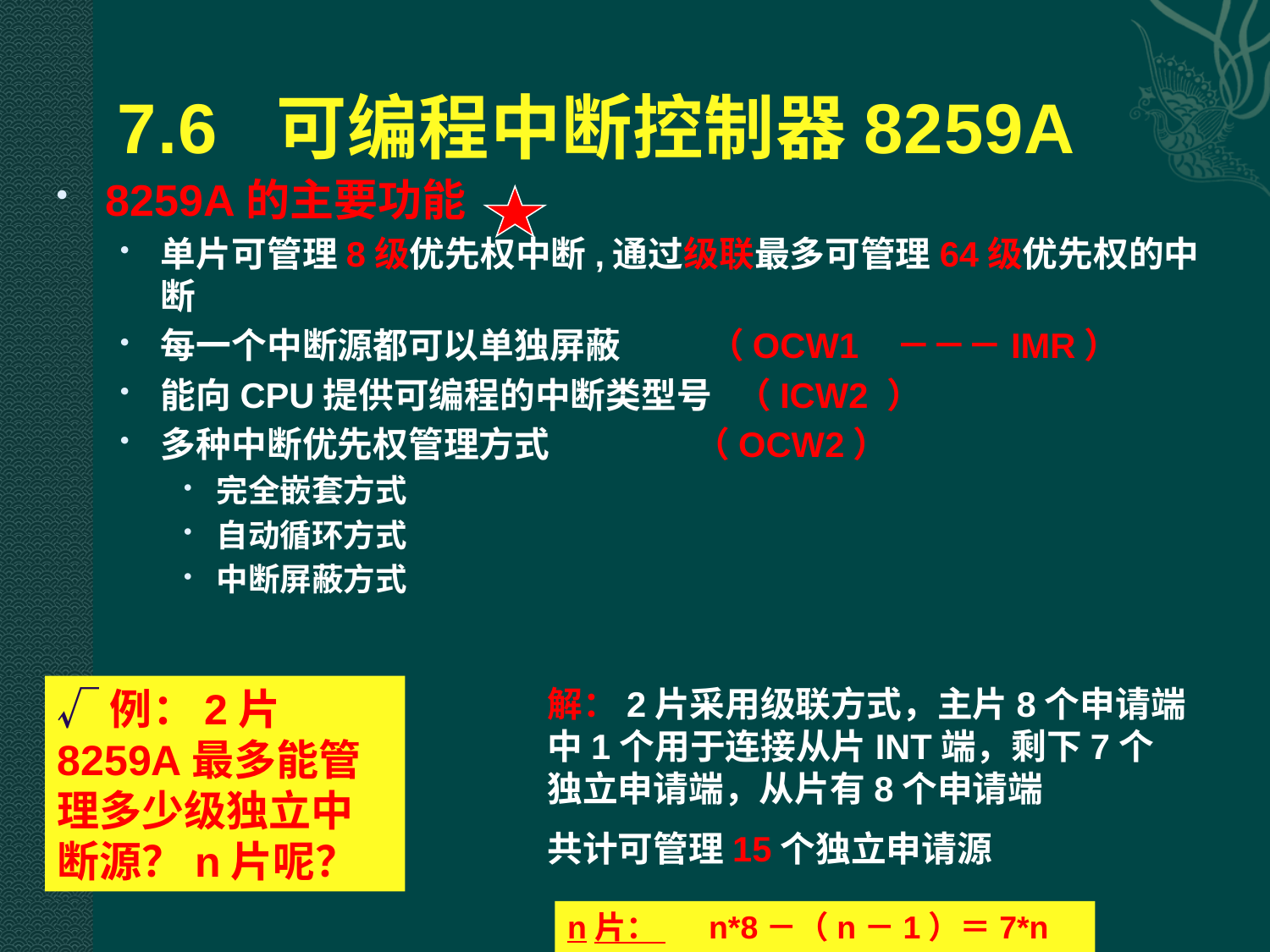

7.6  可编程中断控制器8259A
8259A的主要功能
单片可管理8级优先权中断,通过级联最多可管理64级优先权的中断
每一个中断源都可以单独屏蔽           （OCW1   －－－IMR）
能向CPU提供可编程的中断类型号   （ICW2 ）
多种中断优先权管理方式                  （OCW2）
完全嵌套方式
自动循环方式
中断屏蔽方式

√例：2片8259A最多能管理多少级独立中断源？n片呢？
解：2片采用级联方式，主片8个申请端中1个用于连接从片INT端，剩下7个独立申请端，从片有8个申请端
共计可管理15个独立申请源
n片：      n*8－（n－1）＝7*n＋1